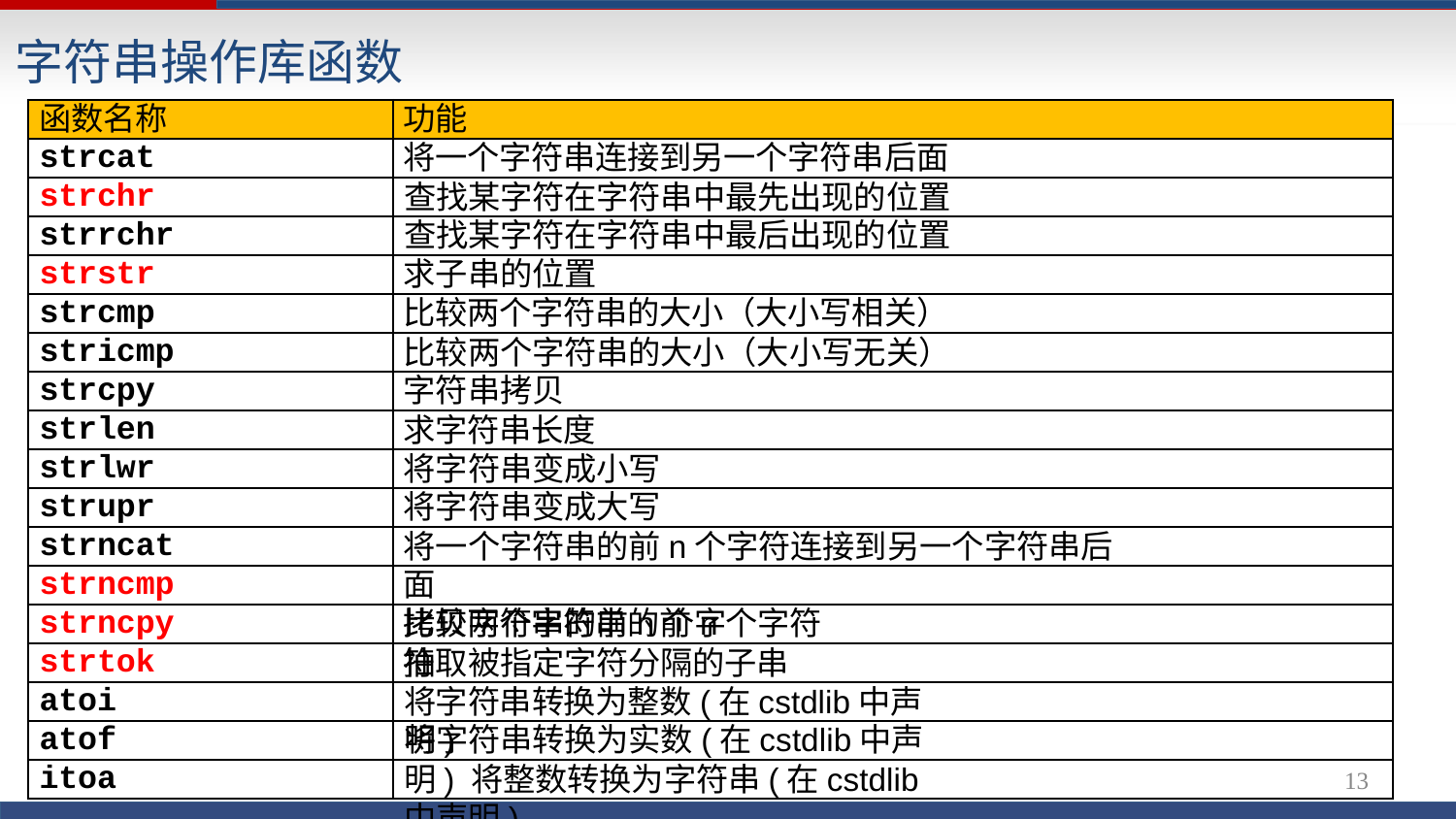

# 字符串操作库函数
函数名称
功能
将一个字符串连接到另一个字符串后面

strcat
strchr
查找某字符在字符串中最先出现的位置
strrchr
查找某字符在字符串中最后出现的位置
strstr
求子串的位置
strcmp
比较两个字符串的大小（大小写相关）
stricmp
比较两个字符串的大小（大小写无关）
strcpy
字符串拷贝
strlen
求字符串长度
strlwr
将字符串变成小写
strupr
将字符串变成大写
strncat
将一个字符串的前n个字符连接到另一个字符串后面
比较两个字符串的前n个字符
strncmp
strncpy
拷贝字符串的前n个字符
strtok
抽取被指定字符分隔的子串
atoi
将字符串转换为整数(在cstdlib中声明)
atof
将字符串转换为实数(在cstdlib中声明) 将整数转换为字符串(在cstdlib中声明)
itoa
13